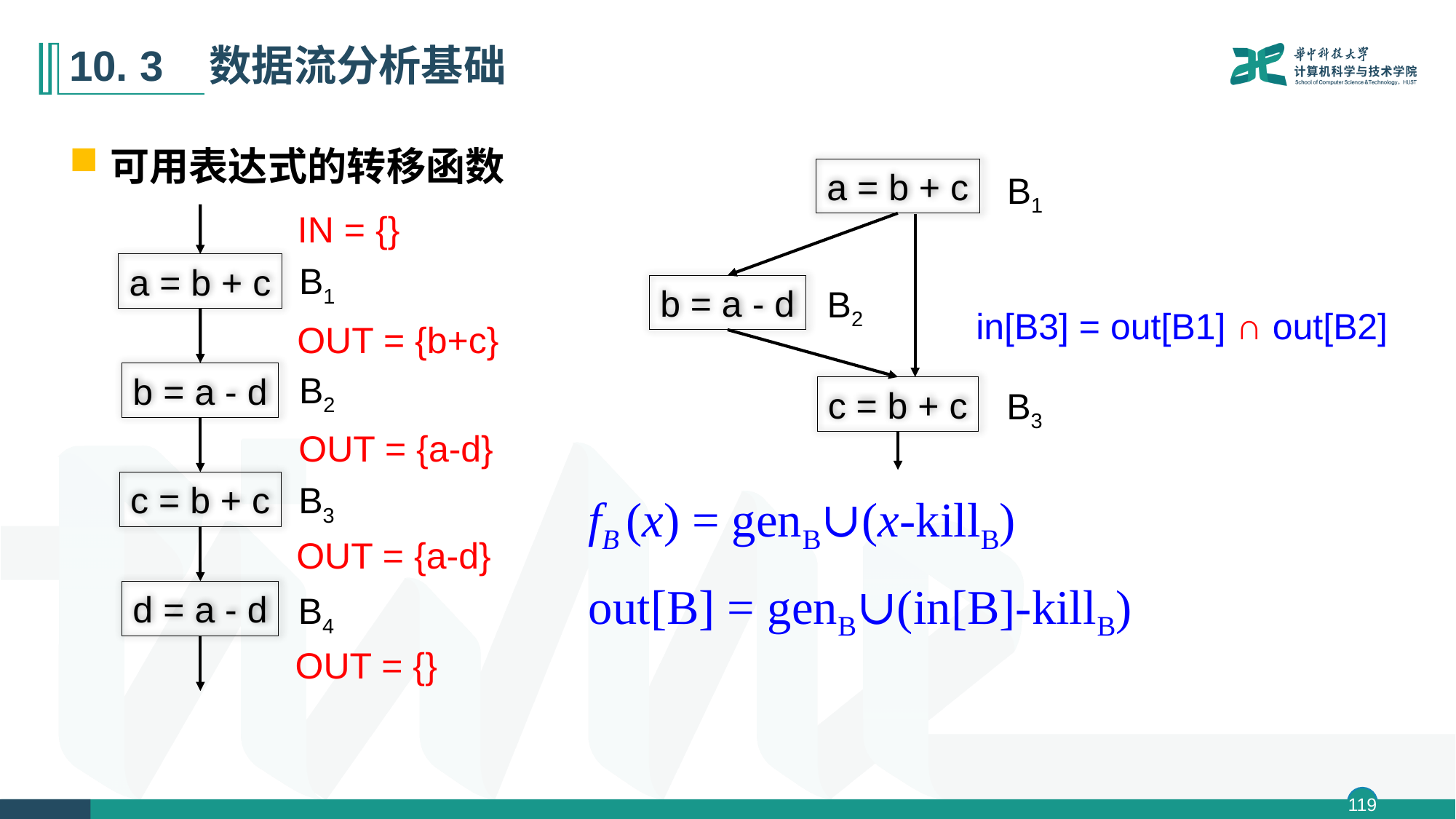

# 10. 3   数据流分析基础
可用表达式的转移函数
a = b + c
B1
b = a - d
B2
c = b + c
B3
IN = {}
B1
a = b + c
in[B3] = out[B1] ∩ out[B2]
OUT = {b+c}
B2
b = a - d
OUT = {a-d}
 fB (x) = genB∪(x-killB)
 out[B] = genB∪(in[B]-killB)
B3
c = b + c
OUT = {a-d}
d = a - d
B4
OUT = {}